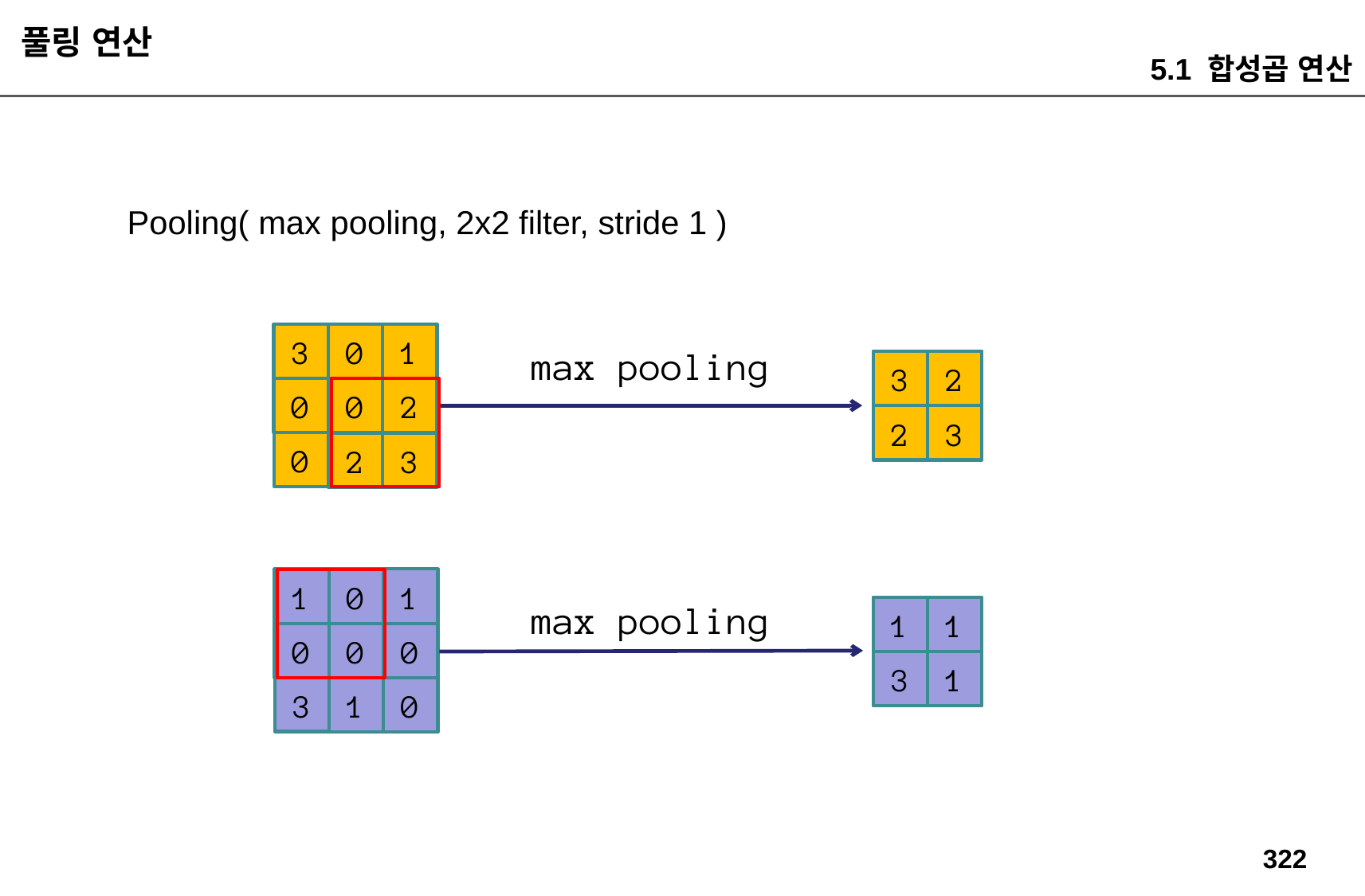

풀링 연산
5.1 합성곱 연산
Pooling( max pooling, 2x2 filter, stride 1 )
1
0
3
max pooling
2
3
2
0
0

3
2
0
3
2
1
0
1

max pooling
1
1
0
0
0
1
3
3
0
1